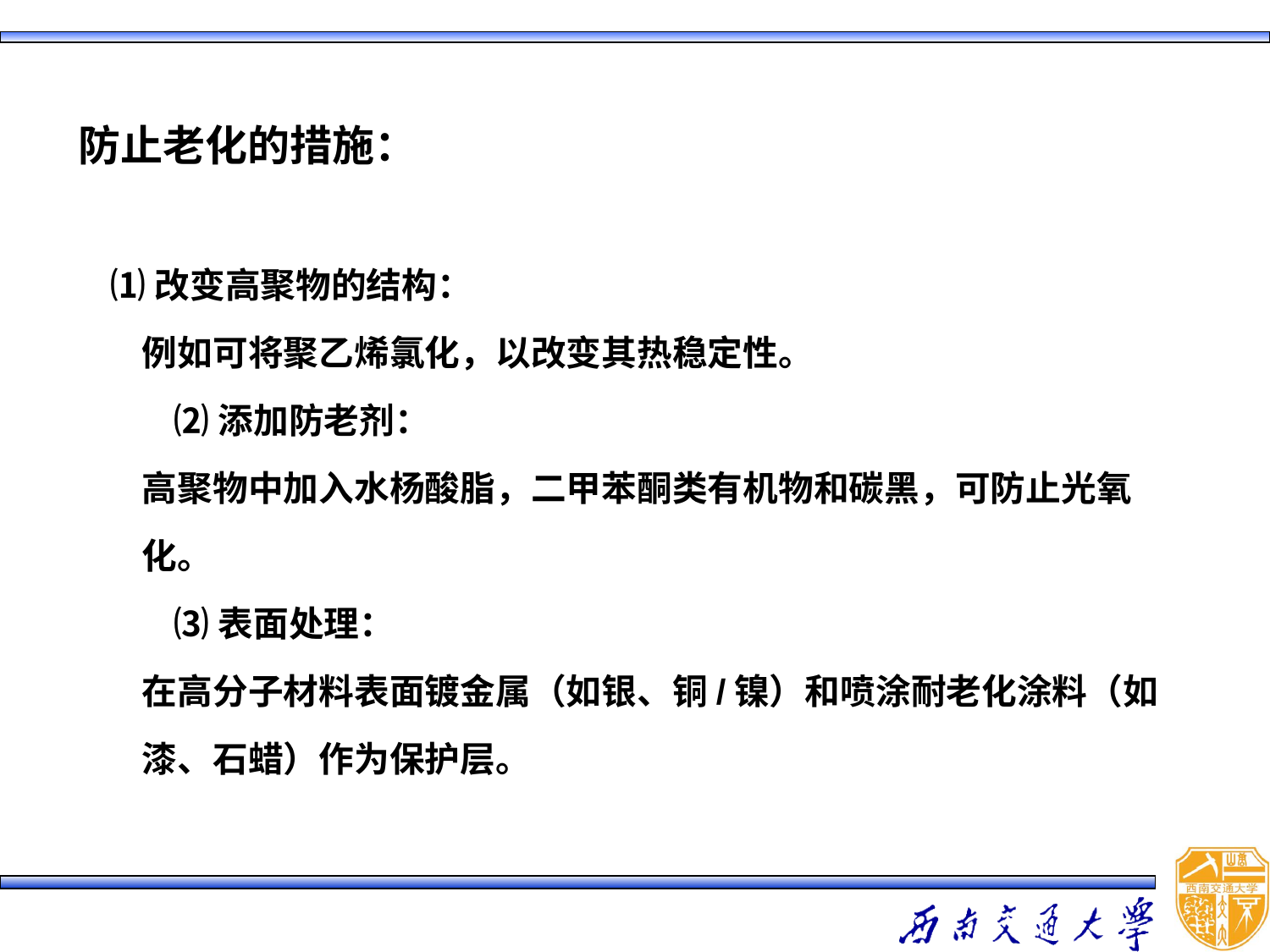

防止老化的措施：

    ⑴改变高聚物的结构：
例如可将聚乙烯氯化，以改变其热稳定性。
    ⑵添加防老剂：
高聚物中加入水杨酸脂，二甲苯酮类有机物和碳黑，可防止光氧化。
    ⑶表面处理：
在高分子材料表面镀金属（如银、铜/镍）和喷涂耐老化涂料（如漆、石蜡）作为保护层。